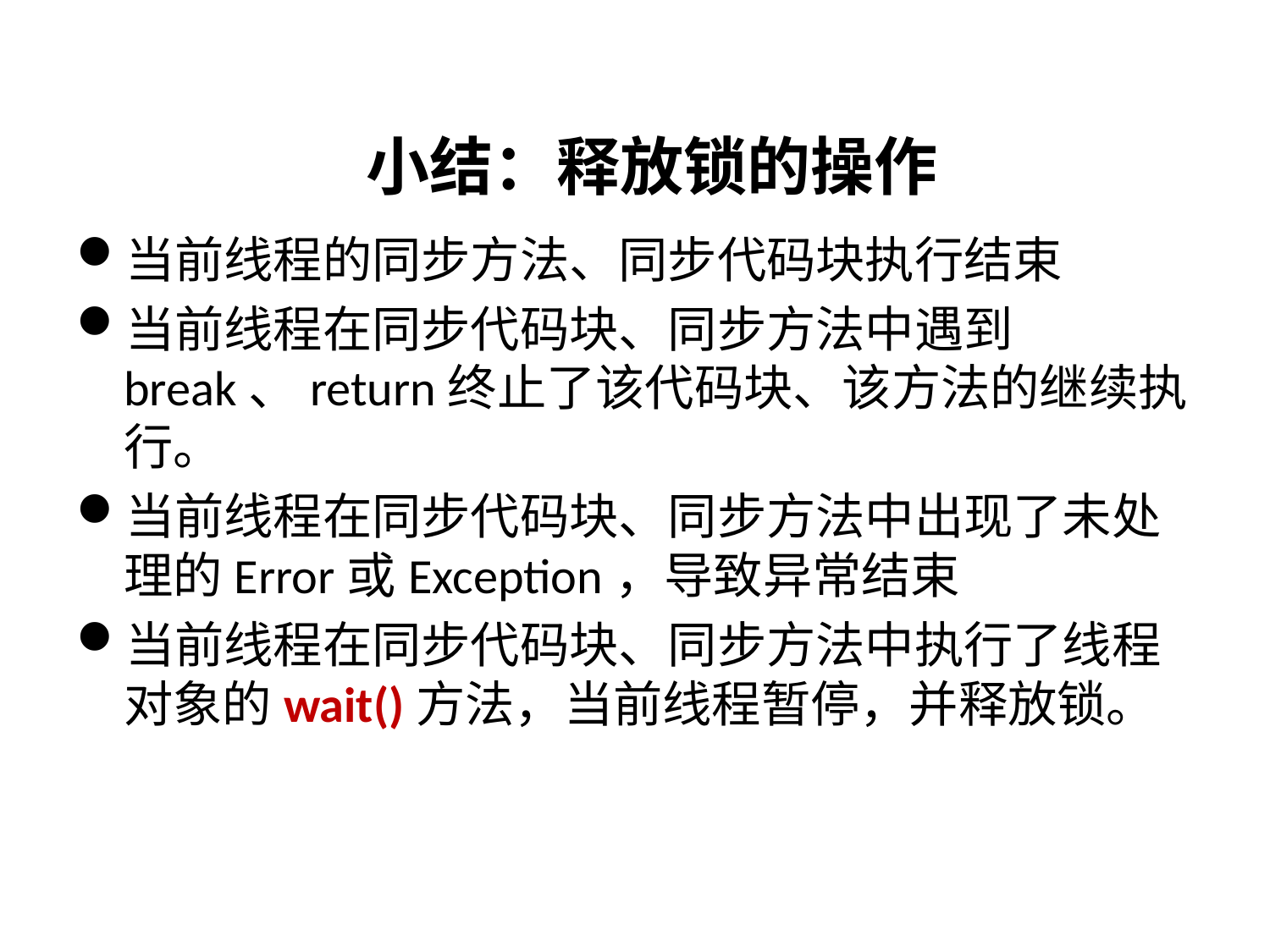

# 小结：释放锁的操作
当前线程的同步方法、同步代码块执行结束
当前线程在同步代码块、同步方法中遇到break、return终止了该代码块、该方法的继续执行。
当前线程在同步代码块、同步方法中出现了未处理的Error或Exception，导致异常结束
当前线程在同步代码块、同步方法中执行了线程对象的wait()方法，当前线程暂停，并释放锁。